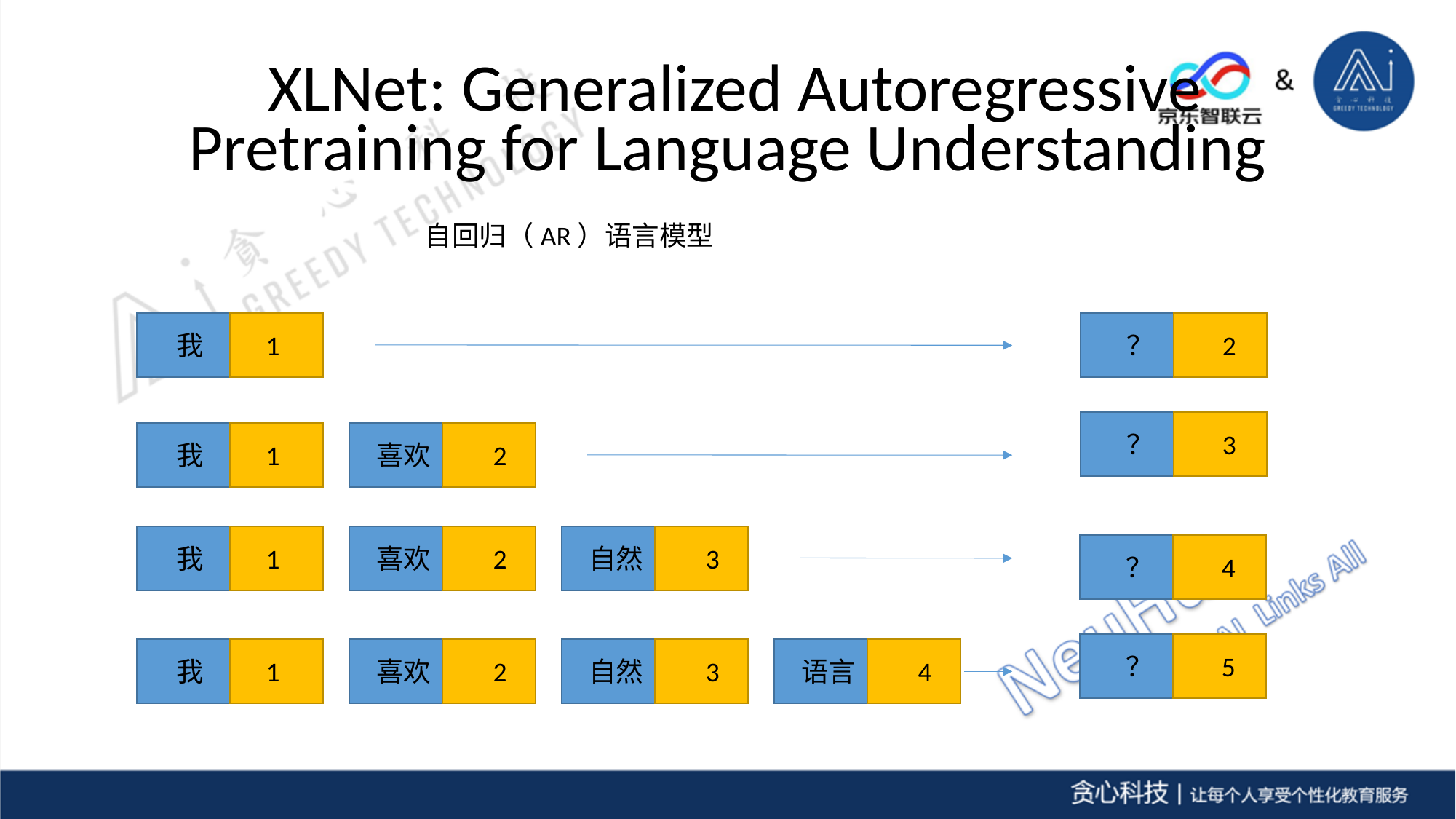

# XLNet: Generalized Autoregressive Pretraining for Language Understanding
自回归（AR）语言模型

 我         1

  ？          2

  ？          3

 我         1

喜欢         2

 我         1

喜欢         2

自然         3

  ？          4

  ？          5

 我         1

喜欢         2

自然         3

语言         4
17